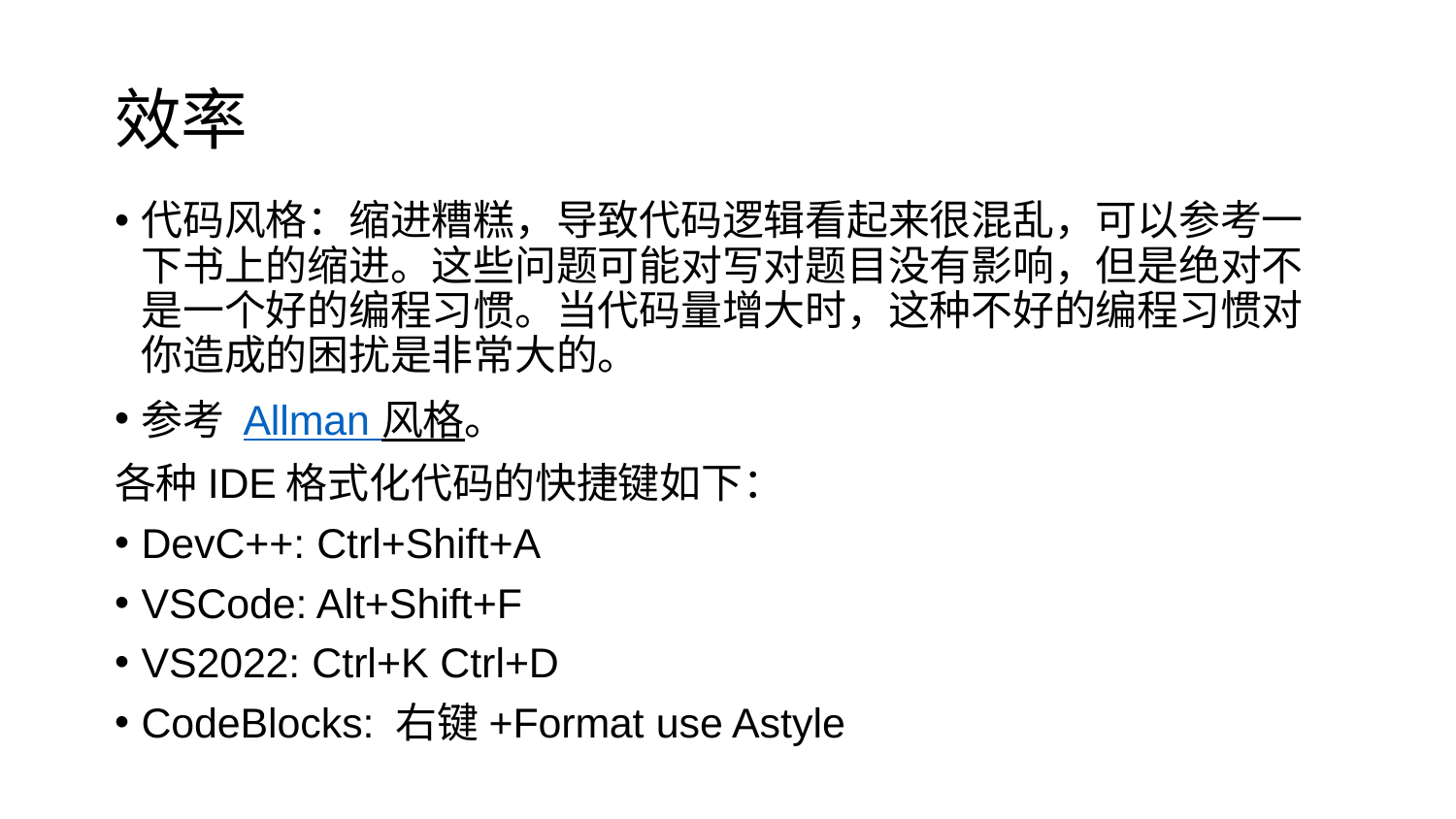

# 效率
代码风格：缩进糟糕，导致代码逻辑看起来很混乱，可以参考⼀下书上的缩进。这些问题可能对写对题⽬没有影响，但是绝对不是⼀个好的编程习惯。当代码量增⼤时，这种不好的编程习惯对你造成的困扰是⾮常⼤的。
参考 Allman 风格。
各种IDE格式化代码的快捷键如下：
DevC++: Ctrl+Shift+A
VSCode: Alt+Shift+F
VS2022: Ctrl+K Ctrl+D
CodeBlocks: 右键+Format use Astyle